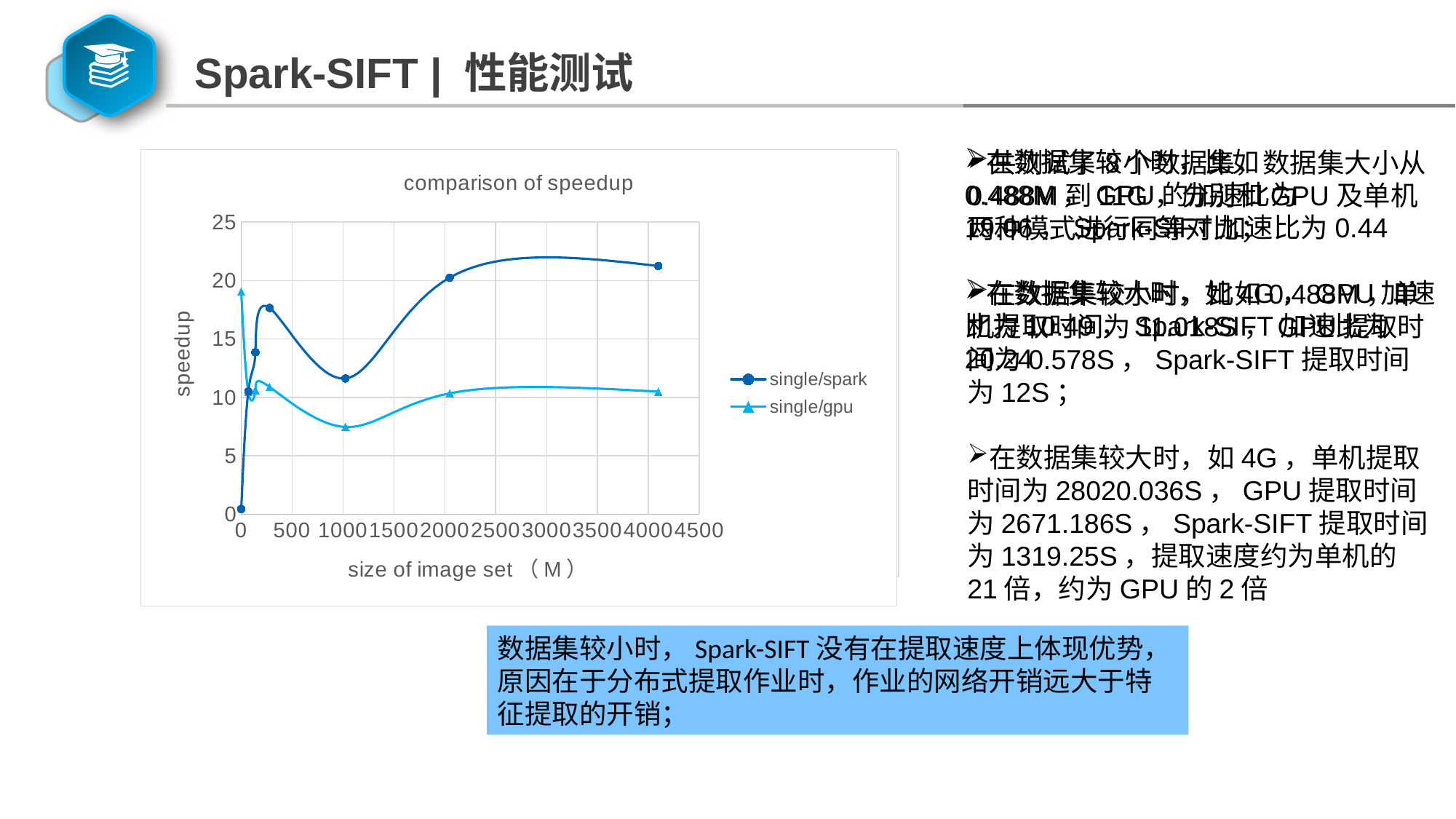

Spark-SIFT | 性能测试

在数据集较小时，比如0.488M，GPU的加速比为19.06，Spark-SIFT加速比为0.44

在数据集较大时，如4G，GPU加速比为10.49，Spark-SIFT加速比为20.24

共测试了8个数据集，数据集大小从0.488M到11G，分别和GPU及单机两种模式进行同等对比；

在数据集较小时，比如0.488M，单机提取时间为11.018S，GPU提取时间为0.578S，Spark-SIFT提取时间为12S；

在数据集较大时，如4G，单机提取时间为28020.036S，GPU提取时间为2671.186S，Spark-SIFT提取时间为1319.25S，提取速度约为单机的21倍，约为GPU的2倍

### Chart: comparison of speedup

| Category |  |  |
|---|---|---|

### Chart: 三种方式的特征提取速度比较

| Category |  |  |  |
|---|---|---|---|
数据集较小时，Spark-SIFT没有在提取速度上体现优势，
原因在于分布式提取作业时，作业的网络开销远大于特征提取的开销；